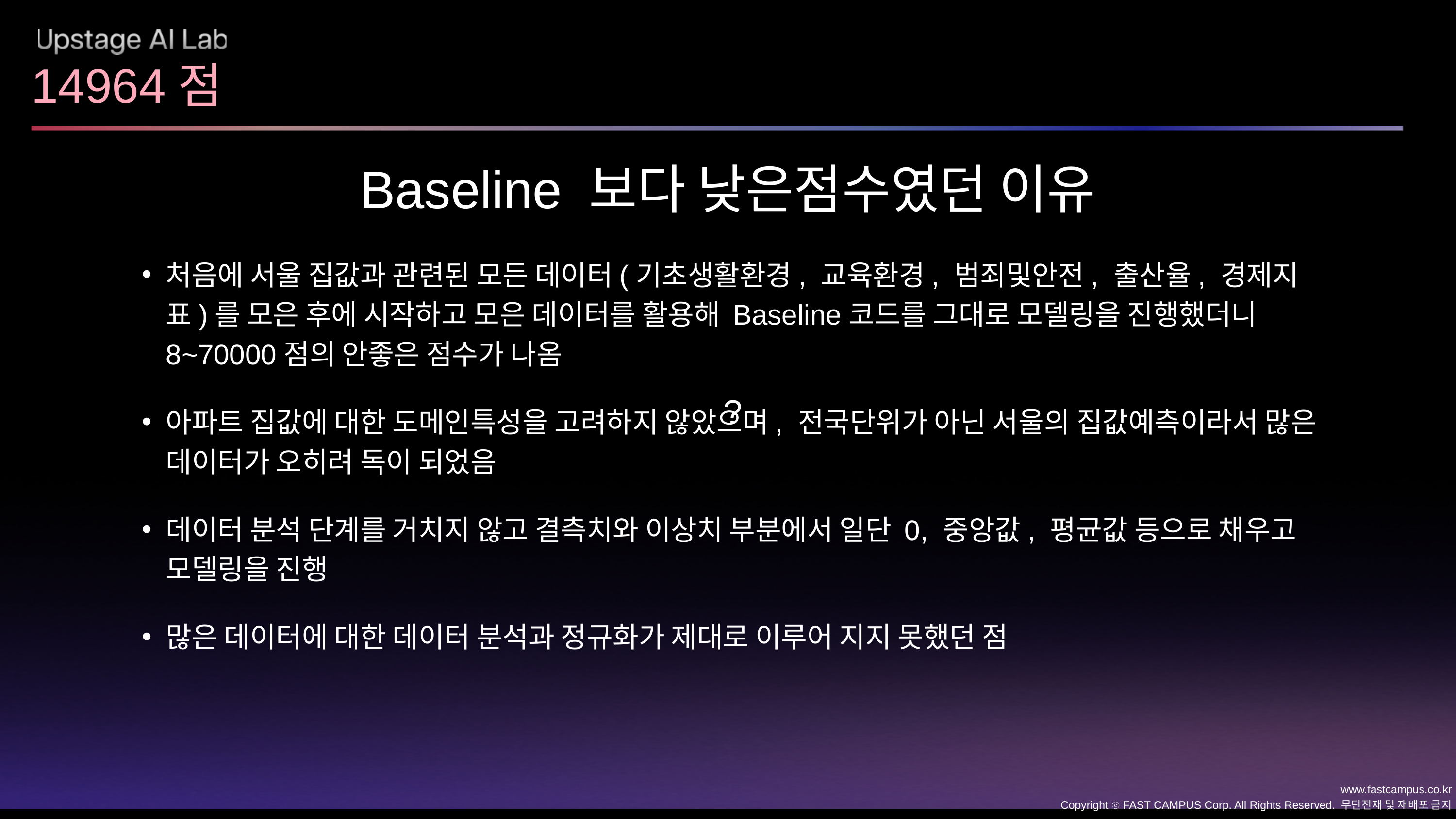

14964점

Baseline 보다 낮은점수였던 이유
처음에 서울 집값과 관련된 모든 데이터(기초생활환경, 교육환경, 범죄및안전, 출산율, 경제지표)를 모은 후에 시작하고 모은 데이터를 활용해 Baseline코드를 그대로 모델링을 진행했더니 8~70000점의 안좋은 점수가 나옴

아파트 집값에 대한 도메인특성을 고려하지 않았으며, 전국단위가 아닌 서울의 집값예측이라서 많은 데이터가 오히려 독이 되었음

데이터 분석 단계를 거치지 않고 결측치와 이상치 부분에서 일단 0, 중앙값, 평균값 등으로 채우고 모델링을 진행

많은 데이터에 대한 데이터 분석과 정규화가 제대로 이루어 지지 못했던 점

?

www.fastcampus.co.kr
Copyright ⓒ FAST CAMPUS Corp. All Rights Reserved. 무단전재 및 재배포 금지